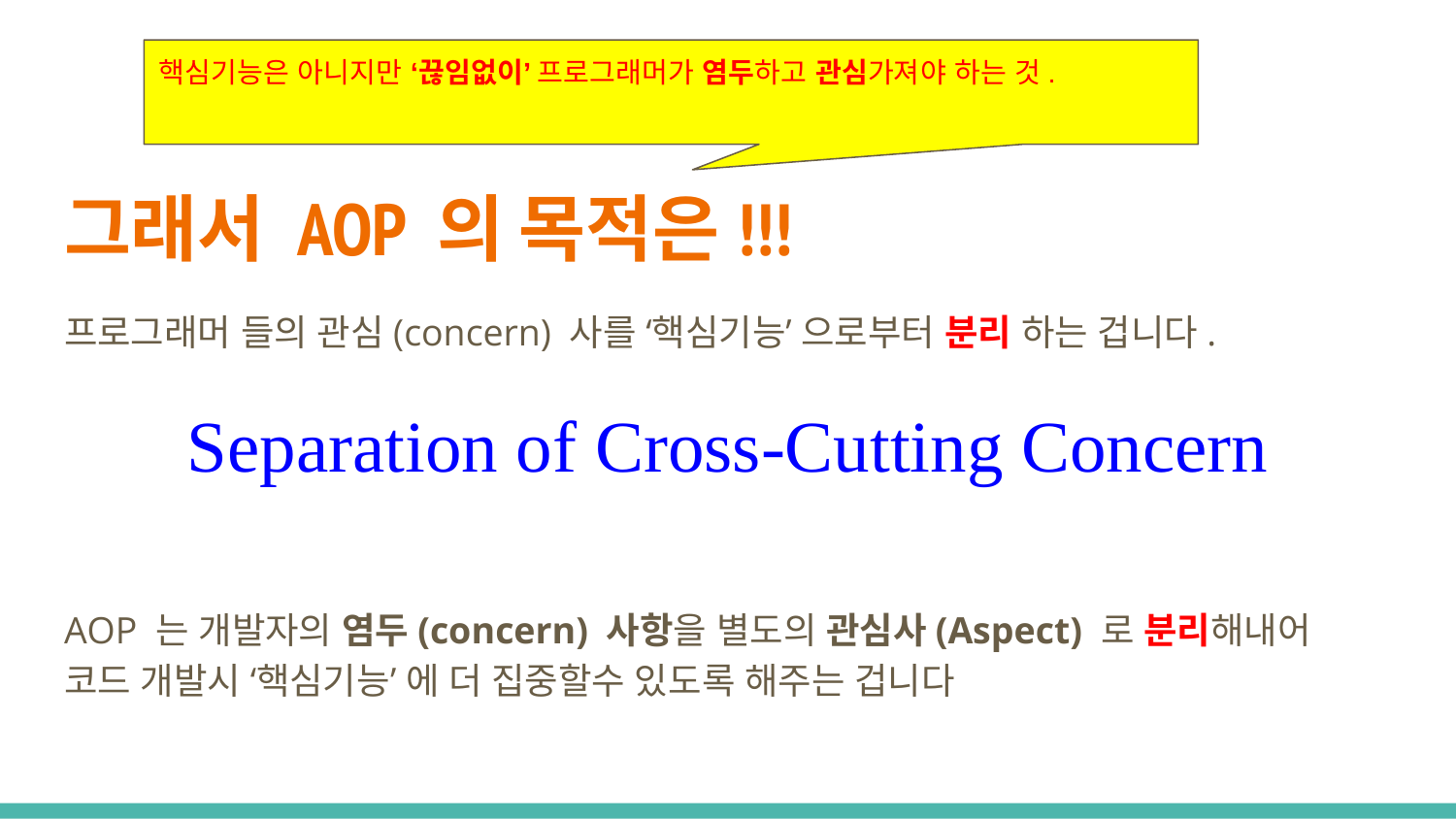

핵심기능은 아니지만 ‘끊임없이’ 프로그래머가 염두하고 관심가져야 하는 것.
# 그래서 AOP 의 목적은!!!
프로그래머 들의 관심(concern) 사를 ‘핵심기능’ 으로부터 분리 하는 겁니다.
Separation of Cross-Cutting Concern

AOP 는 개발자의 염두(concern) 사항을 별도의 관심사(Aspect) 로 분리해내어
코드 개발시 ‘핵심기능’ 에 더 집중할수 있도록 해주는 겁니다